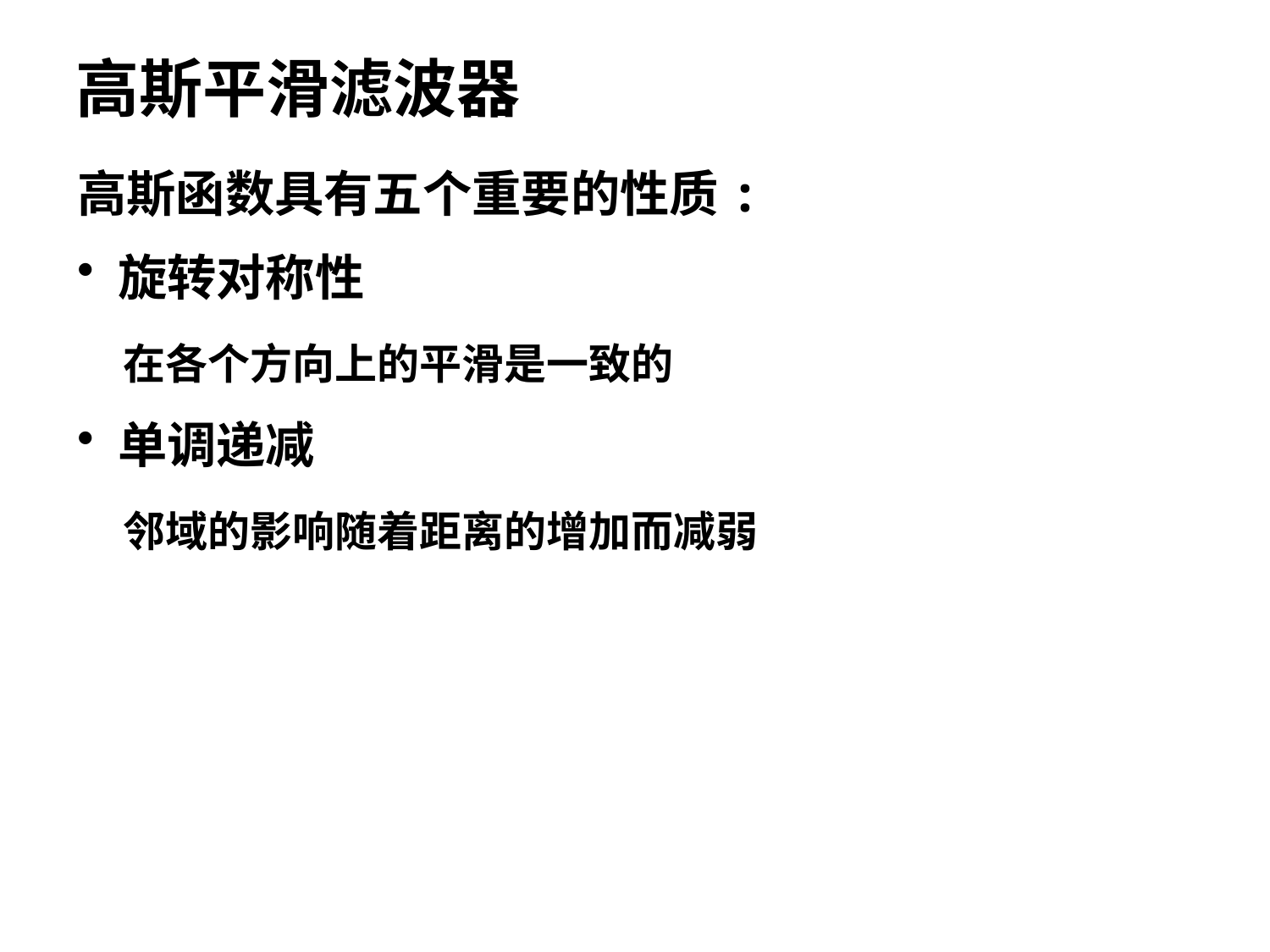

高斯平滑滤波器
高斯函数具有五个重要的性质:
 旋转对称性
   在各个方向上的平滑是一致的
 单调递减
   邻域的影响随着距离的增加而减弱